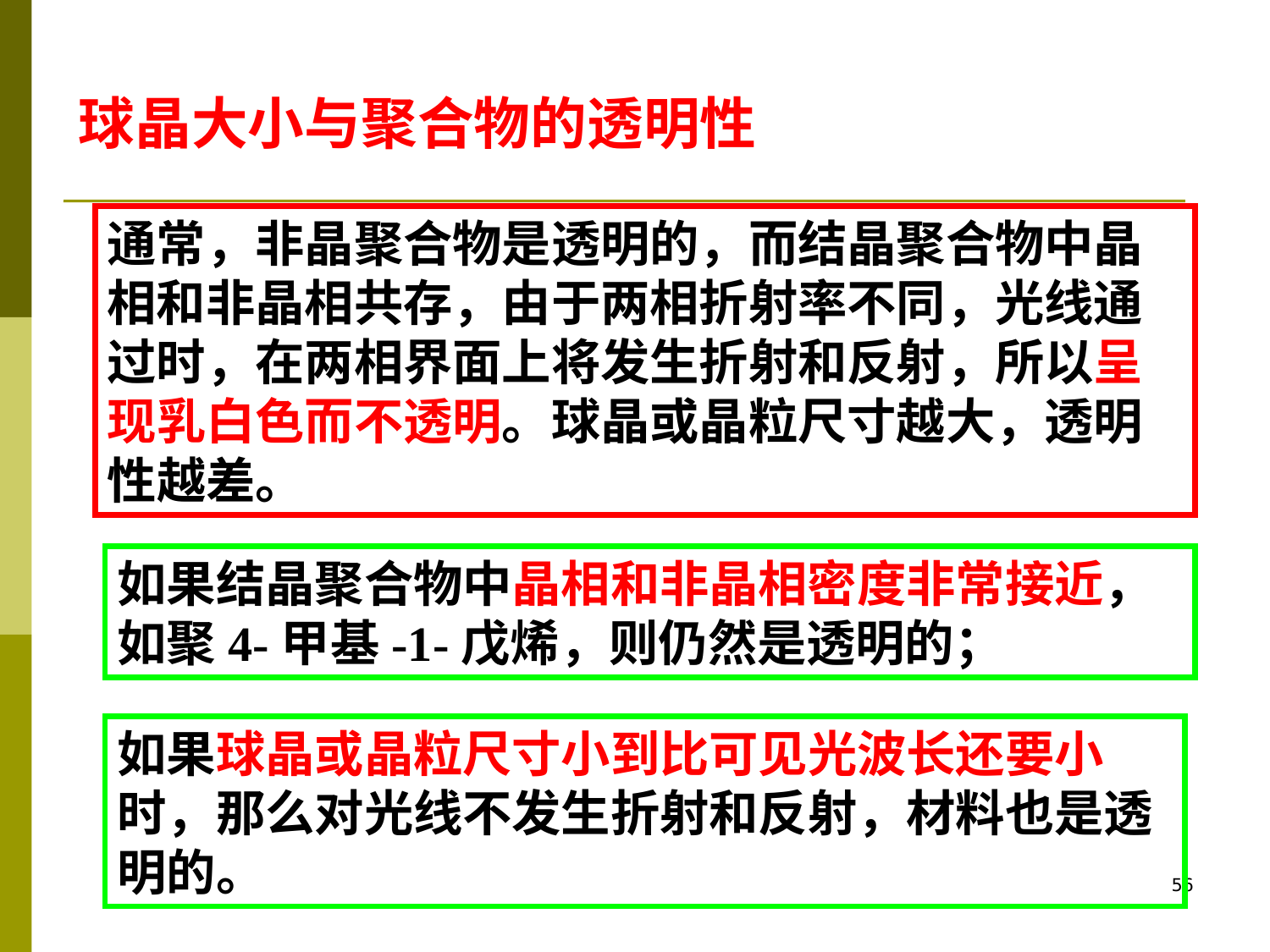

球晶大小与聚合物的透明性
通常，非晶聚合物是透明的，而结晶聚合物中晶相和非晶相共存，由于两相折射率不同，光线通过时，在两相界面上将发生折射和反射，所以呈现乳白色而不透明。球晶或晶粒尺寸越大，透明性越差。
如果结晶聚合物中晶相和非晶相密度非常接近，如聚4-甲基-1-戊烯，则仍然是透明的；
如果球晶或晶粒尺寸小到比可见光波长还要小时，那么对光线不发生折射和反射，材料也是透明的。
56